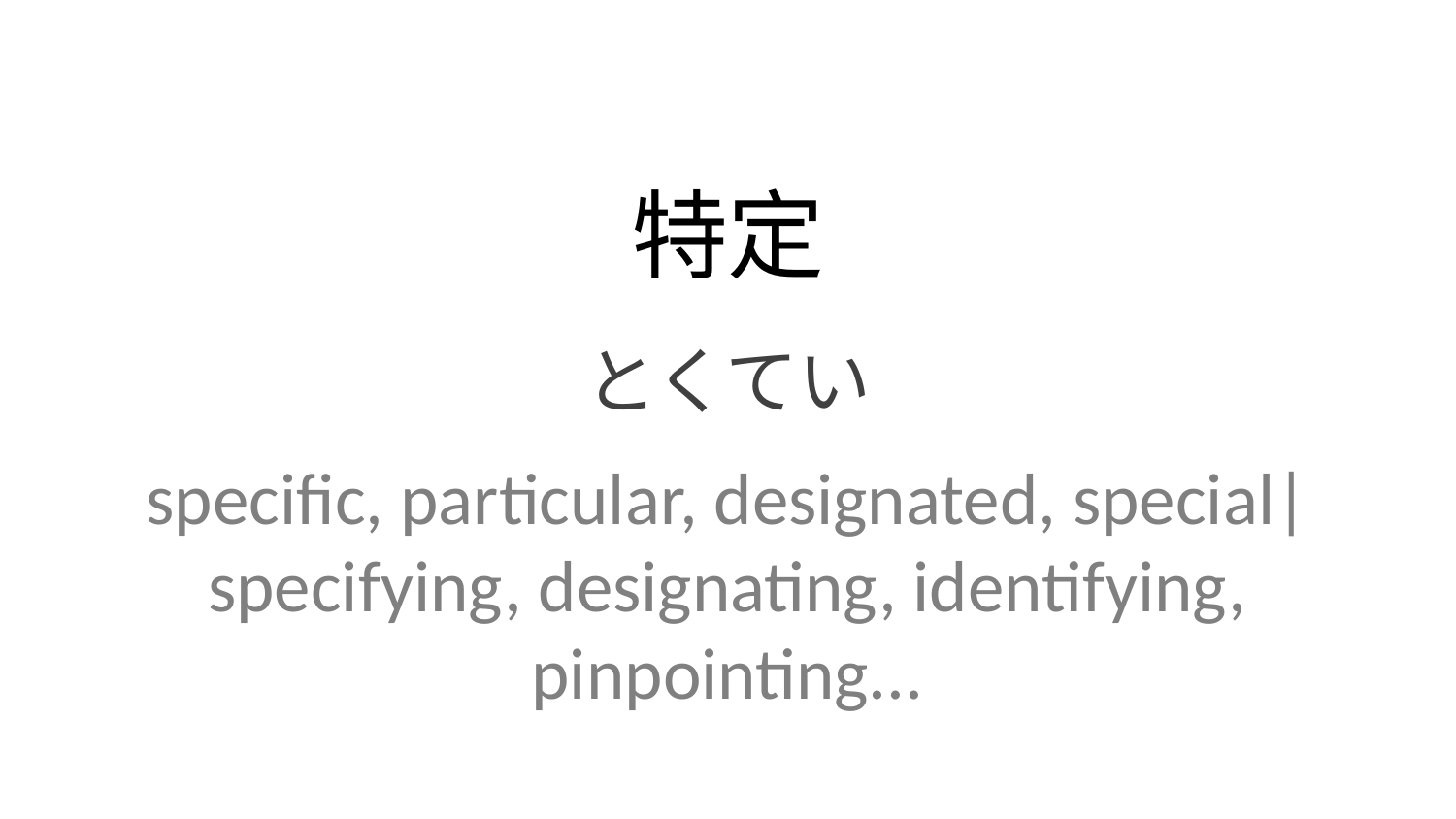

特定

とくてい
specific, particular, designated, special| specifying, designating, identifying, pinpointing...